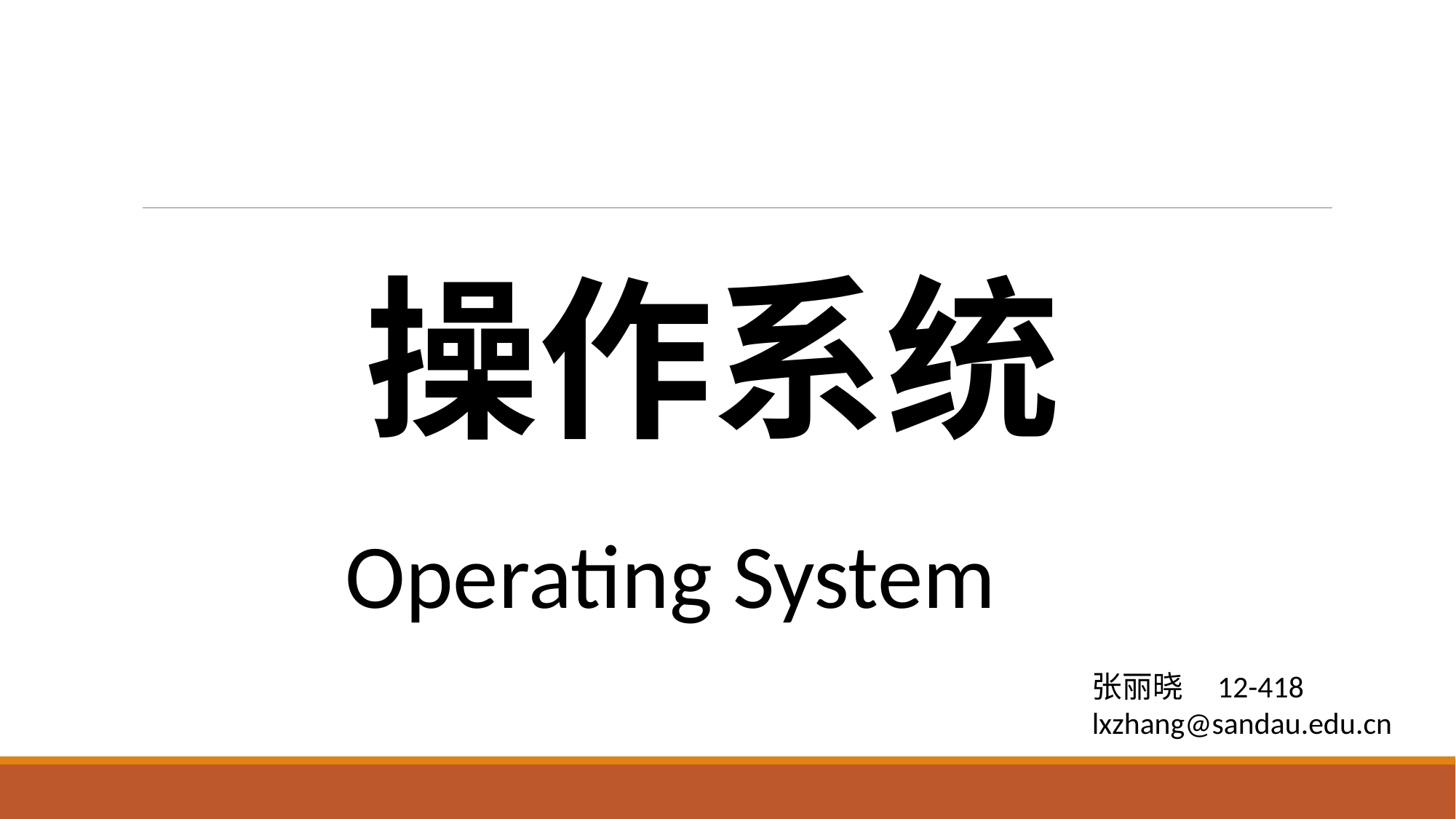

# 操作系统
Operating System
张丽晓    12-418
lxzhang@sandau.edu.cn